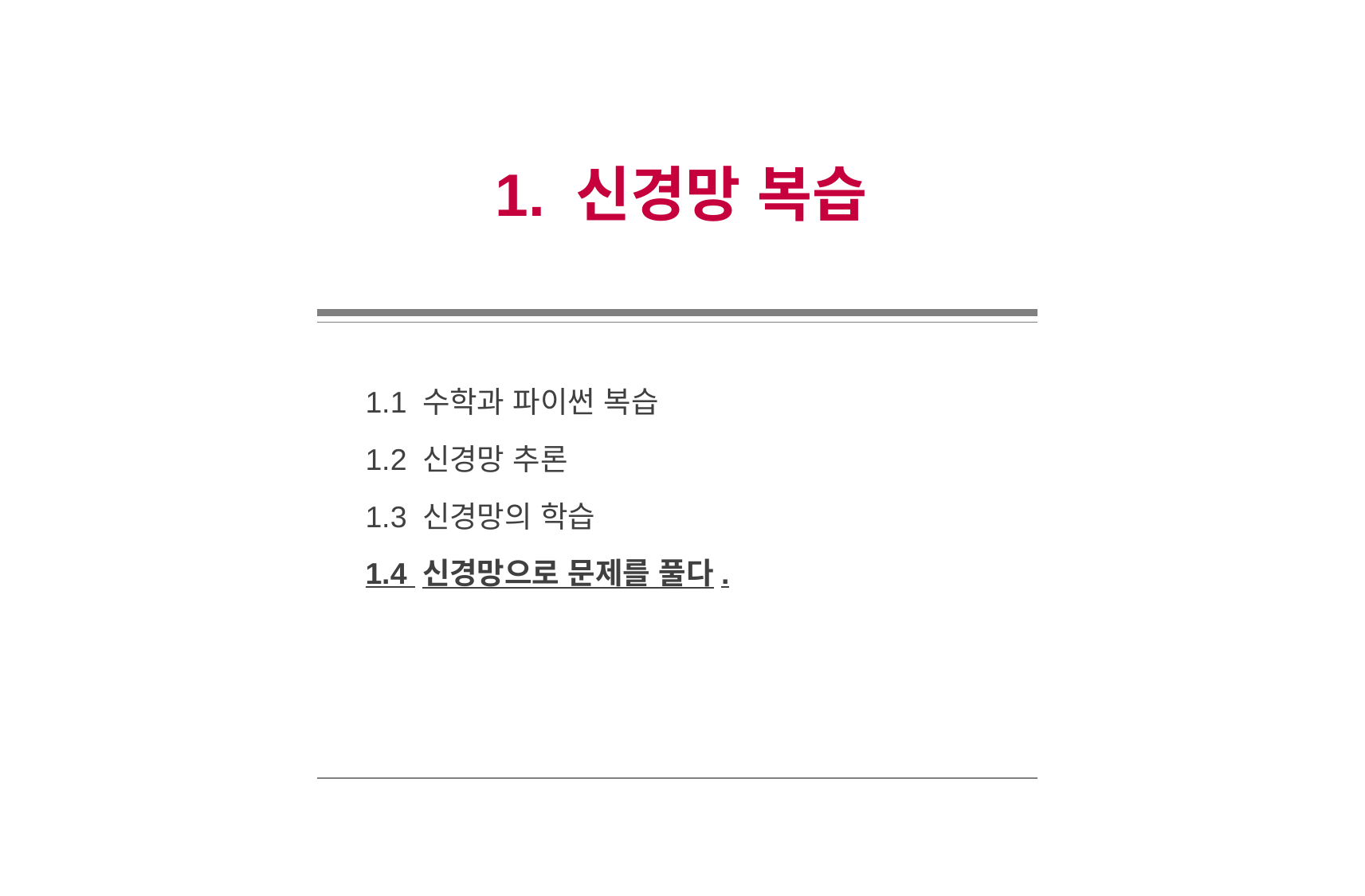

1. 신경망 복습
1.1 수학과 파이썬 복습
1.2 신경망 추론
1.3 신경망의 학습
1.4 신경망으로 문제를 풀다.